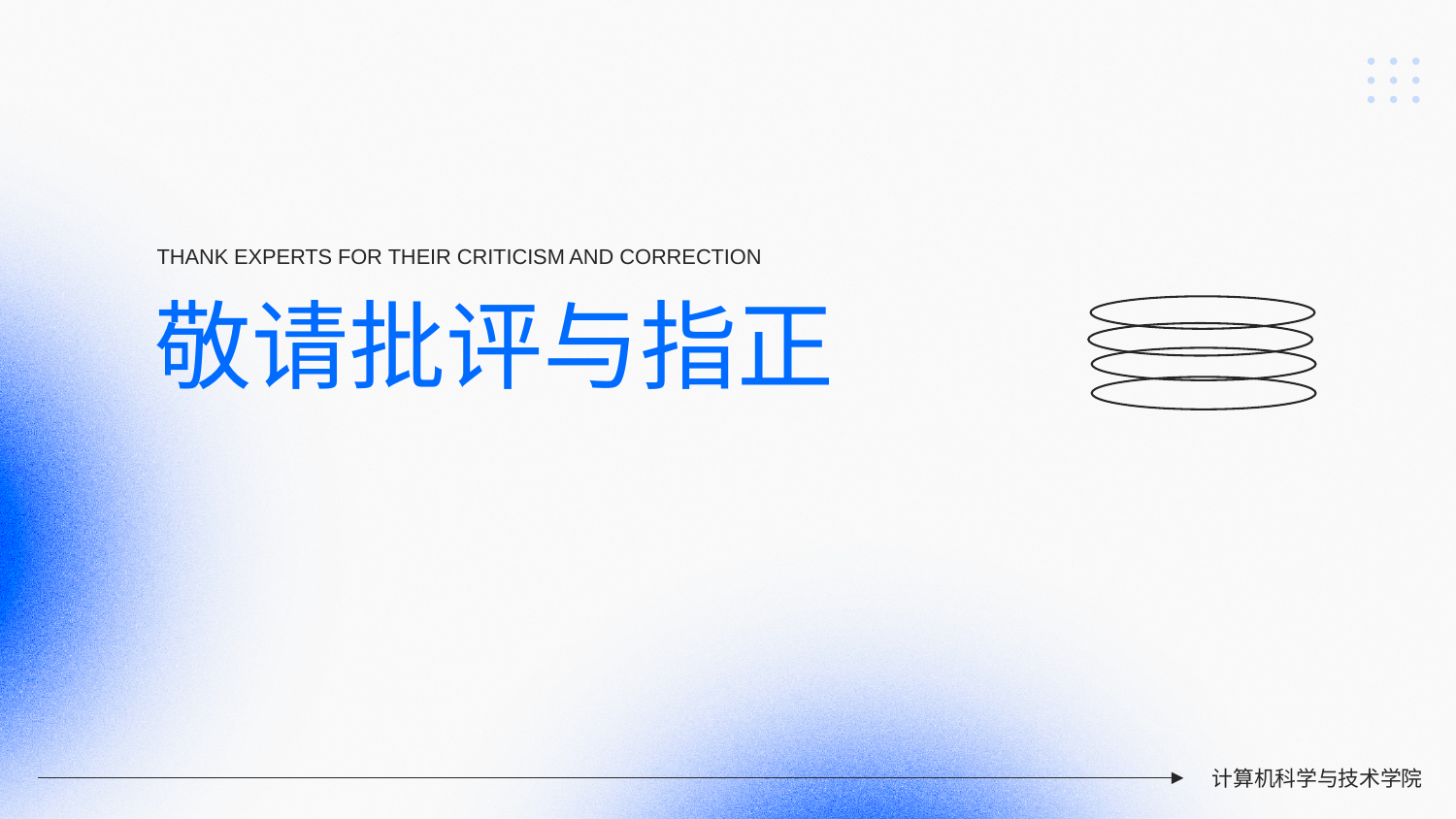

THANK EXPERTS FOR THEIR CRITICISM AND CORRECTION
敬请批评与指正

计算机科学与技术学院